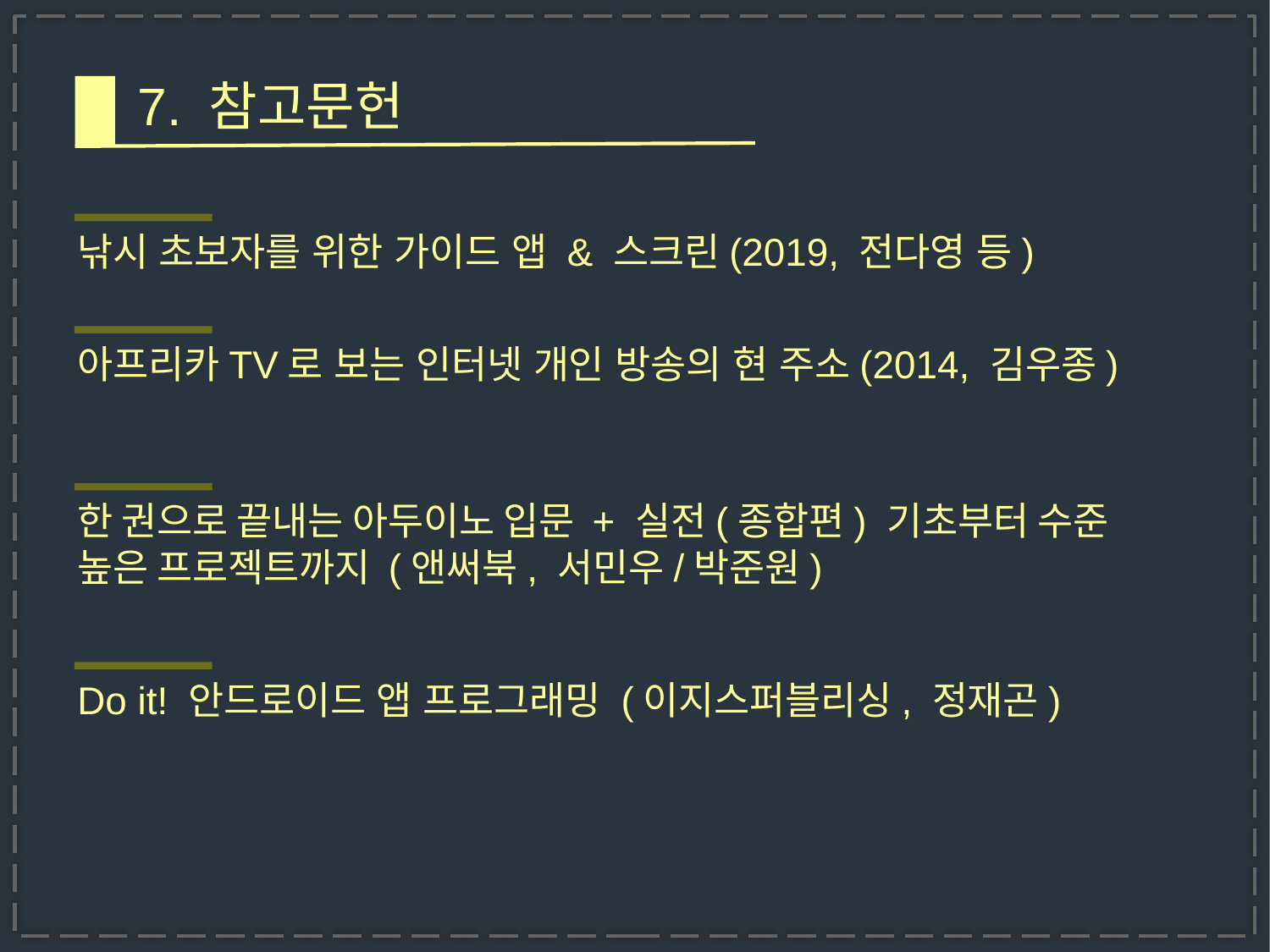

7. 참고문헌

낚시 초보자를 위한 가이드 앱 & 스크린(2019, 전다영 등)

아프리카TV로 보는 인터넷 개인 방송의 현 주소(2014, 김우종)

한 권으로 끝내는 아두이노 입문 + 실전(종합편) 기초부터 수준 높은 프로젝트까지 (앤써북, 서민우/박준원)

Do it! 안드로이드 앱 프로그래밍 (이지스퍼블리싱, 정재곤)